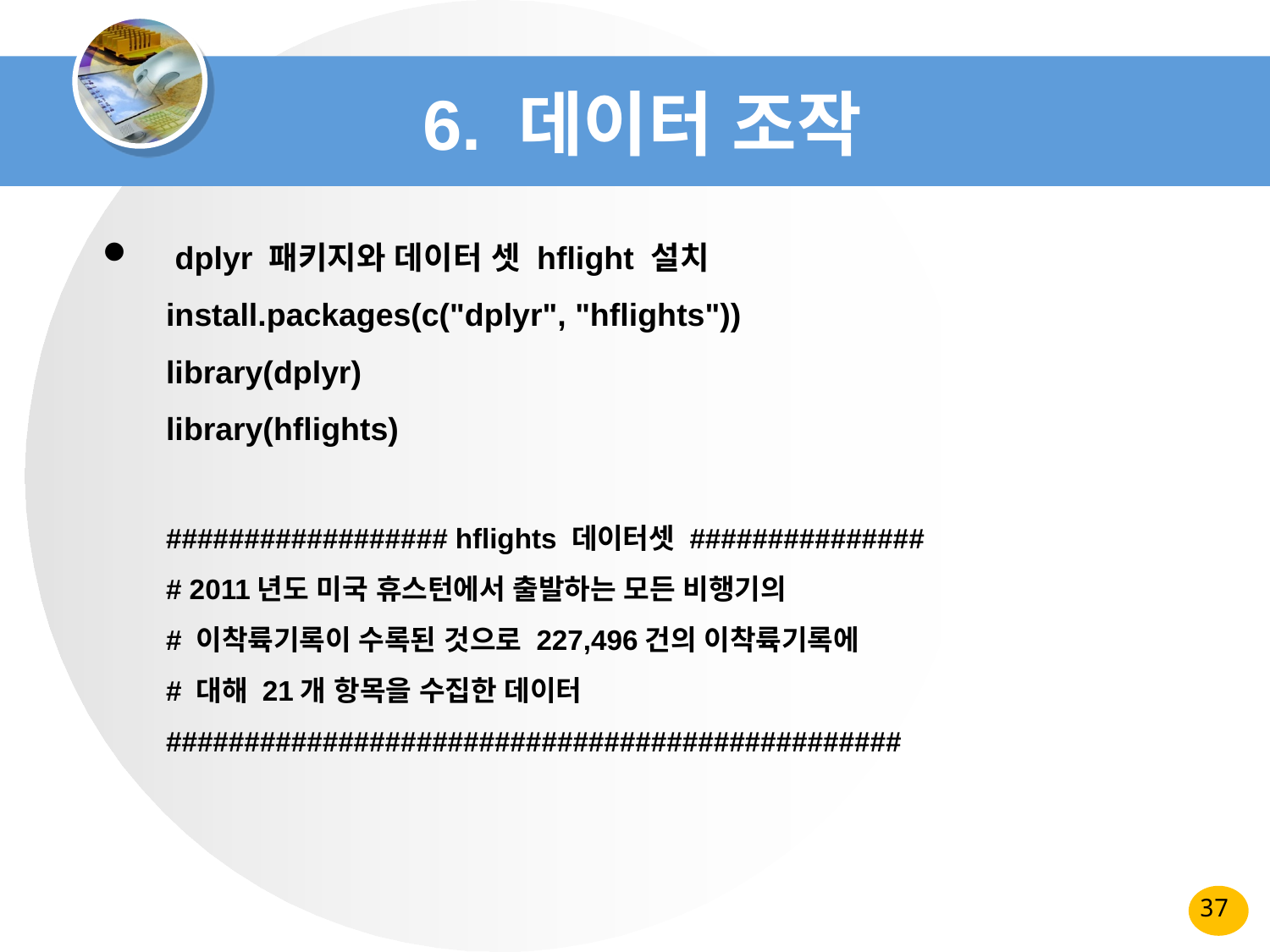

# 6. 데이터 조작
 dplyr 패키지와 데이터 셋 hflight 설치
install.packages(c("dplyr", "hflights"))
library(dplyr)
library(hflights)

################## hflights 데이터셋 ###############
# 2011년도 미국 휴스턴에서 출발하는 모든 비행기의
# 이착륙기록이 수록된 것으로 227,496건의 이착륙기록에
# 대해 21개 항목을 수집한 데이터
###############################################
37